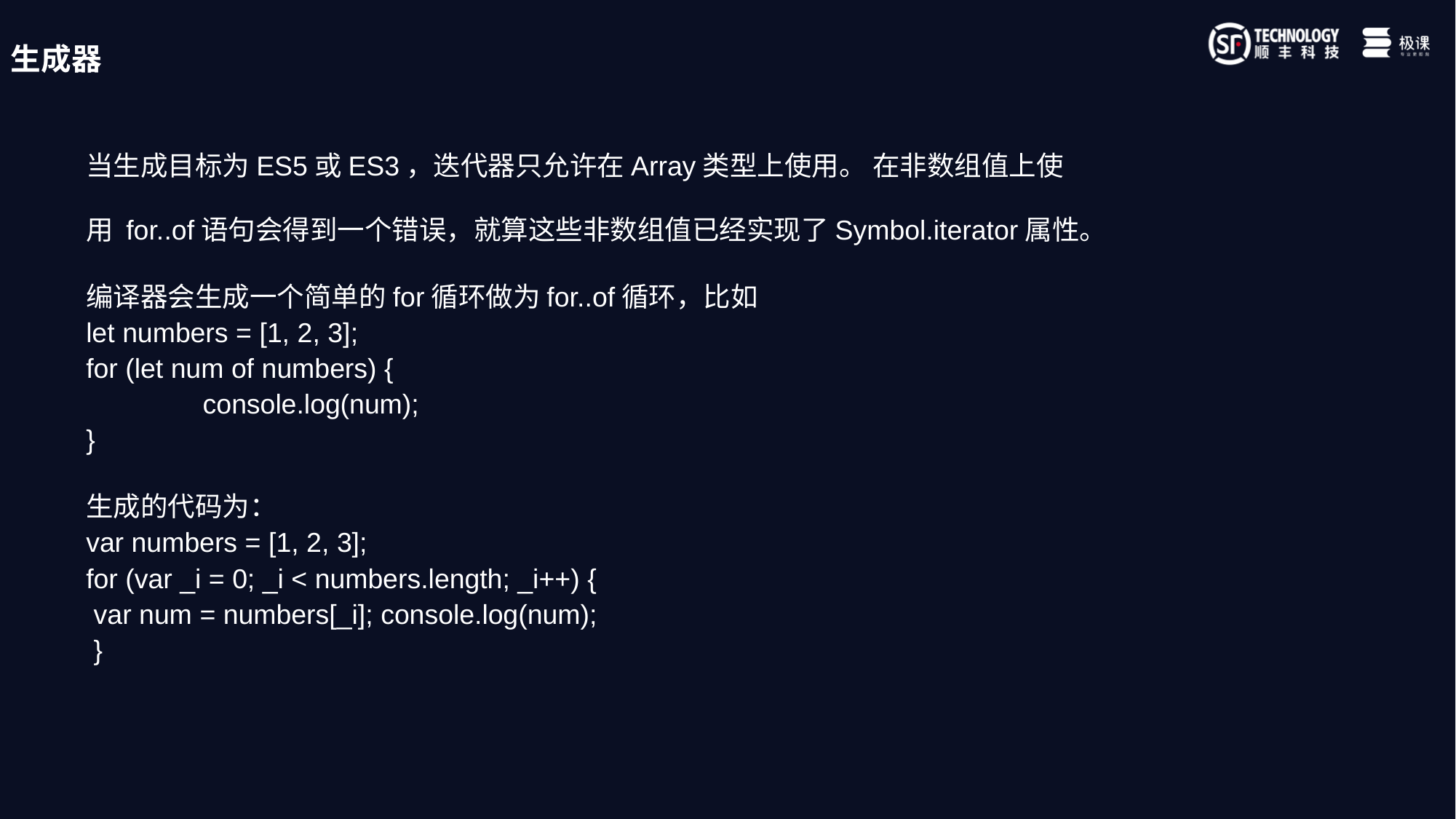

生成器
当生成目标为ES5或ES3，迭代器只允许在Array类型上使用。 在非数组值上使用 for..of语句会得到一个错误，就算这些非数组值已经实现了Symbol.iterator属性。
编译器会生成一个简单的for循环做为for..of循环，比如
let numbers = [1, 2, 3];
for (let num of numbers) {
	 console.log(num);
}
生成的代码为：
var numbers = [1, 2, 3];
for (var _i = 0; _i < numbers.length; _i++) {
 var num = numbers[_i]; console.log(num);
 }